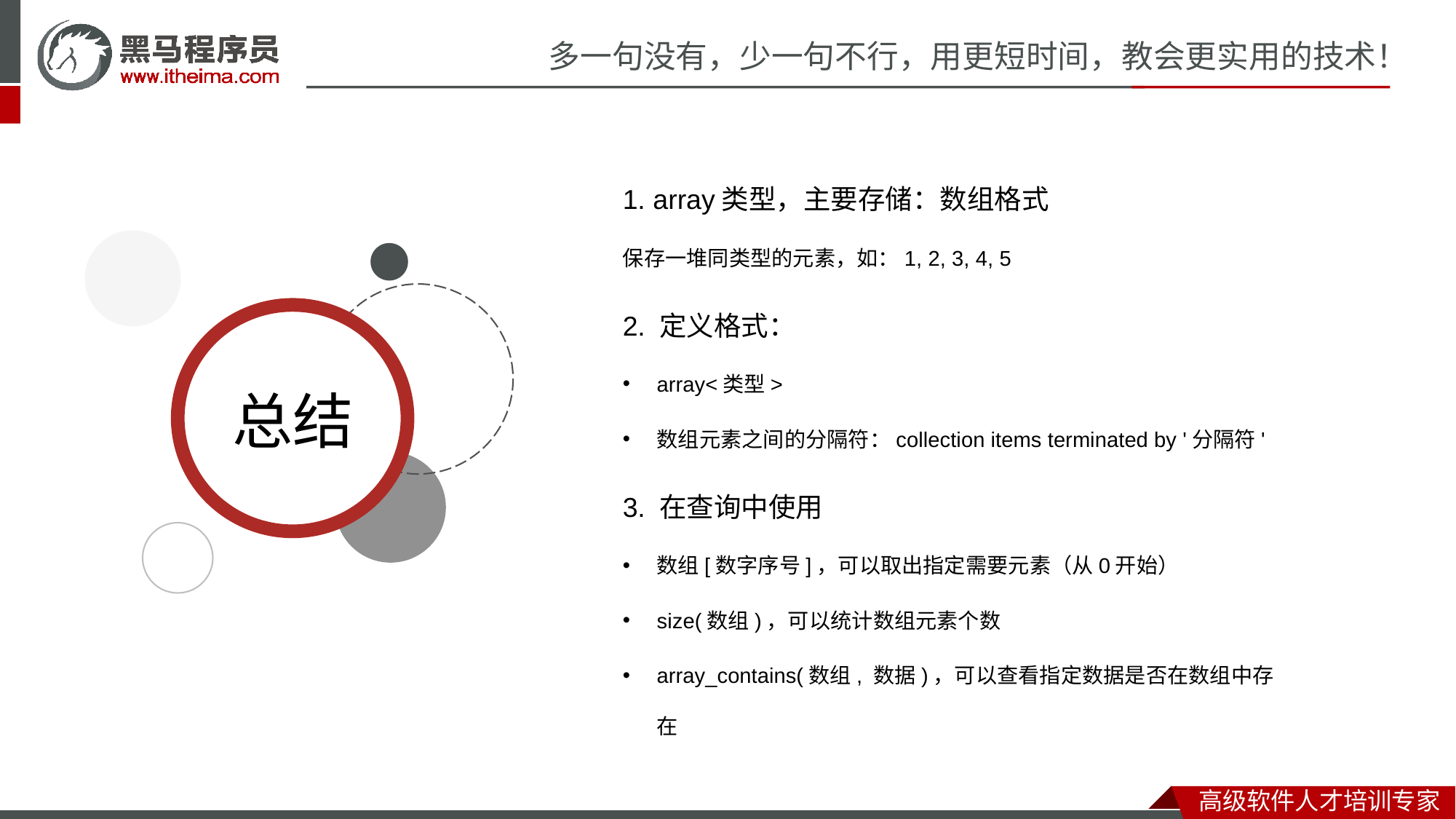

1. array类型，主要存储：数组格式
保存一堆同类型的元素，如：1, 2, 3, 4, 5
2. 定义格式：
array<类型>
数组元素之间的分隔符：collection items terminated by '分隔符'
3. 在查询中使用
数组[数字序号]，可以取出指定需要元素（从0开始）
size(数组)，可以统计数组元素个数
array_contains(数组, 数据)，可以查看指定数据是否在数组中存在